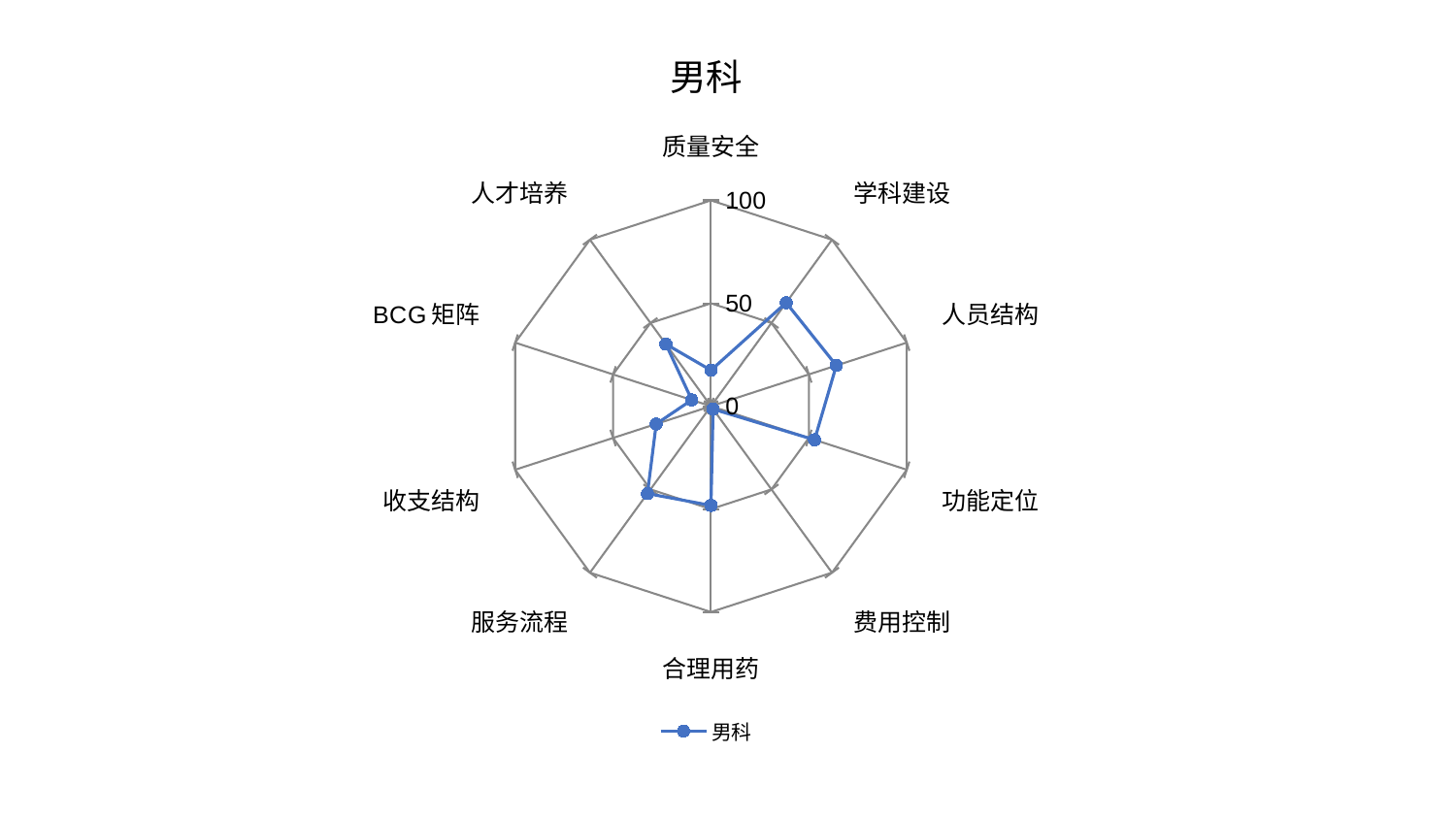

### Chart: 男科

| Category | 男科 |
|---|---|
| 质量安全 | 17.476953820704757 |
| 学科建设 | 62.16696332074464 |
| 人员结构 | 64.03922020430242 |
| 功能定位 | 52.89645037695409 |
| 费用控制 | 1.785372829431802 |
| 合理用药 | 48.237119140091394 |
| 服务流程 | 52.49944386246041 |
| 收支结构 | 27.990952775041418 |
| BCG矩阵 | 9.80956951357878 |
| 人才培养 | 37.29351834586617 |
120